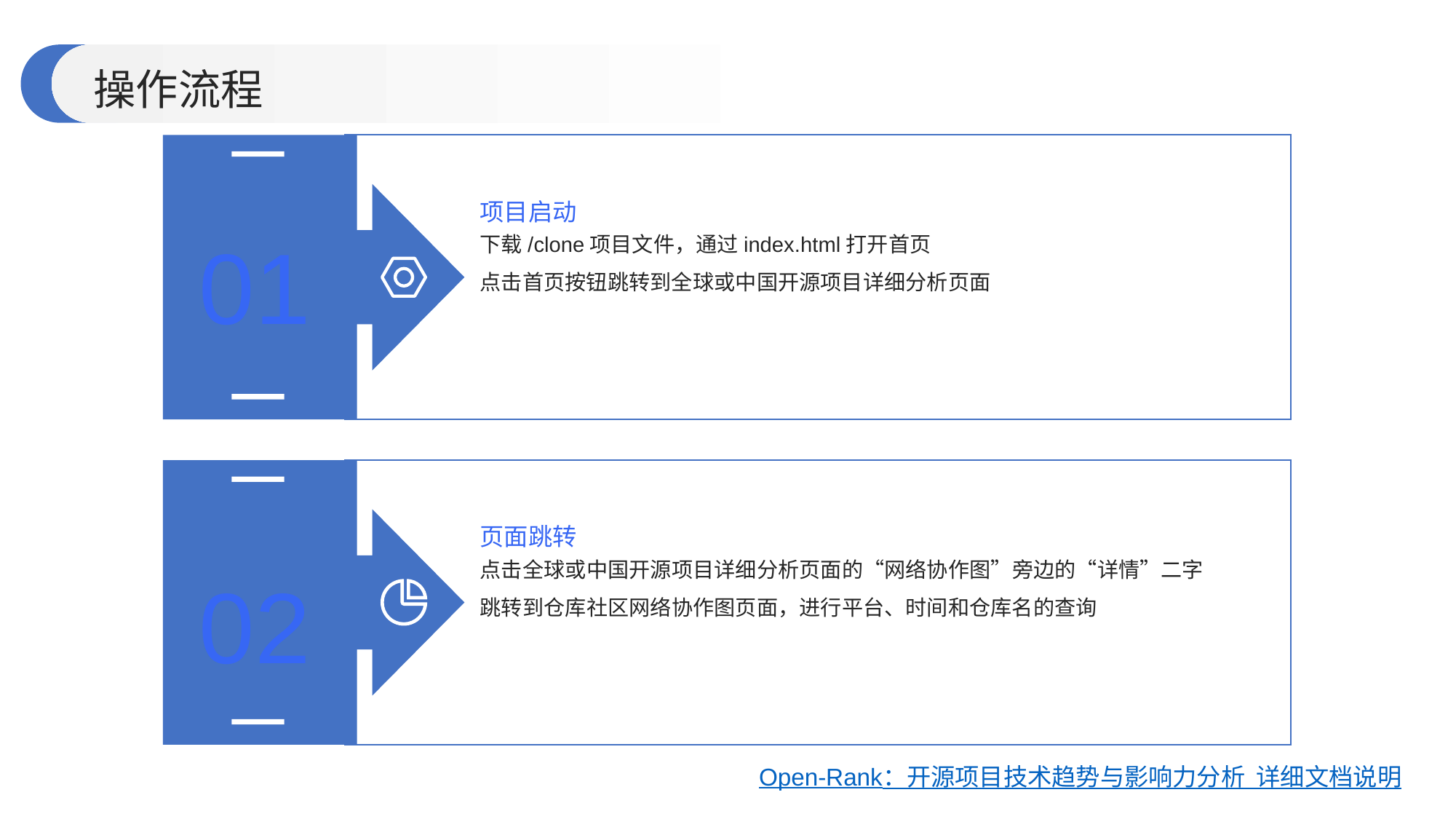

操作流程

项目启动
01
下载/clone项目文件，通过index.html打开首页
点击首页按钮跳转到全球或中国开源项目详细分析页面

页面跳转
02
点击全球或中国开源项目详细分析页面的“网络协作图”旁边的“详情”二字
跳转到仓库社区网络协作图页面，进行平台、时间和仓库名的查询

Open-Rank：开源项目技术趋势与影响力分析  详细文档说明